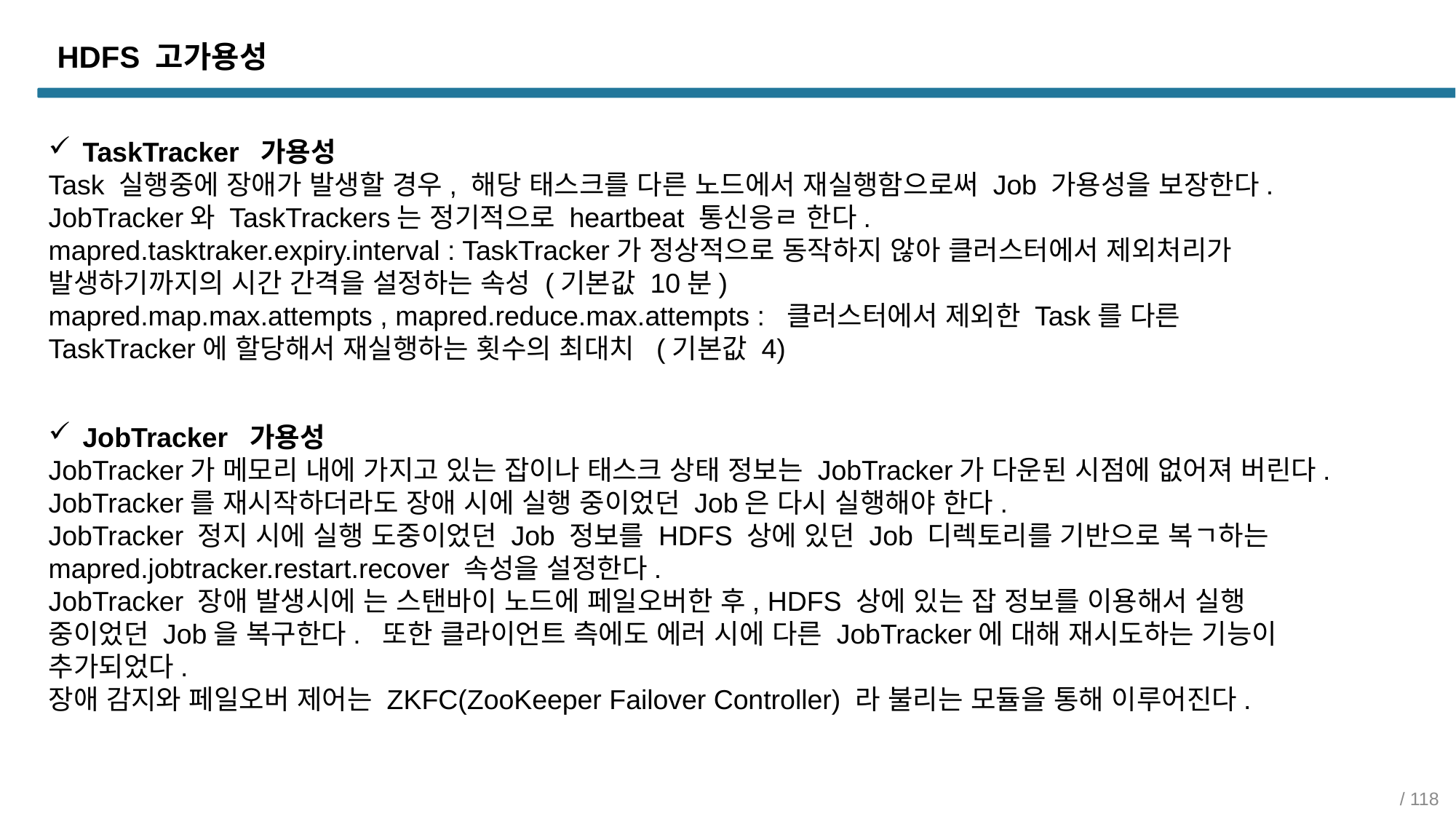

HDFS 고가용성
TaskTracker  가용성
Task 실행중에 장애가 발생할 경우, 해당 태스크를 다른 노드에서 재실행함으로써 Job 가용성을 보장한다.
JobTracker와 TaskTrackers는 정기적으로 heartbeat 통신응ㄹ 한다.
mapred.tasktraker.expiry.interval : TaskTracker가 정상적으로 동작하지 않아 클러스터에서 제외처리가 발생하기까지의 시간 간격을 설정하는 속성 (기본값 10분)
mapred.map.max.attempts , mapred.reduce.max.attempts :  클러스터에서 제외한 Task를 다른 TaskTracker에 할당해서 재실행하는 횟수의 최대치  (기본값 4)
JobTracker  가용성
JobTracker가 메모리 내에 가지고 있는 잡이나 태스크 상태 정보는 JobTracker가 다운된 시점에 없어져 버린다.
JobTracker를 재시작하더라도 장애 시에 실행 중이었던 Job은 다시 실행해야 한다.
JobTracker 정지 시에 실행 도중이었던 Job 정보를 HDFS 상에 있던 Job 디렉토리를 기반으로 복ㄱ하는 mapred.jobtracker.restart.recover 속성을 설정한다.
JobTracker 장애 발생시에 는 스탠바이 노드에 페일오버한 후, HDFS 상에 있는 잡 정보를 이용해서 실행 중이었던 Job을 복구한다.  또한 클라이언트 측에도 에러 시에 다른 JobTracker에 대해 재시도하는 기능이 추가되었다.
장애 감지와 페일오버 제어는 ZKFC(ZooKeeper Failover Controller) 라 불리는 모듈을 통해 이루어진다.
/ 118